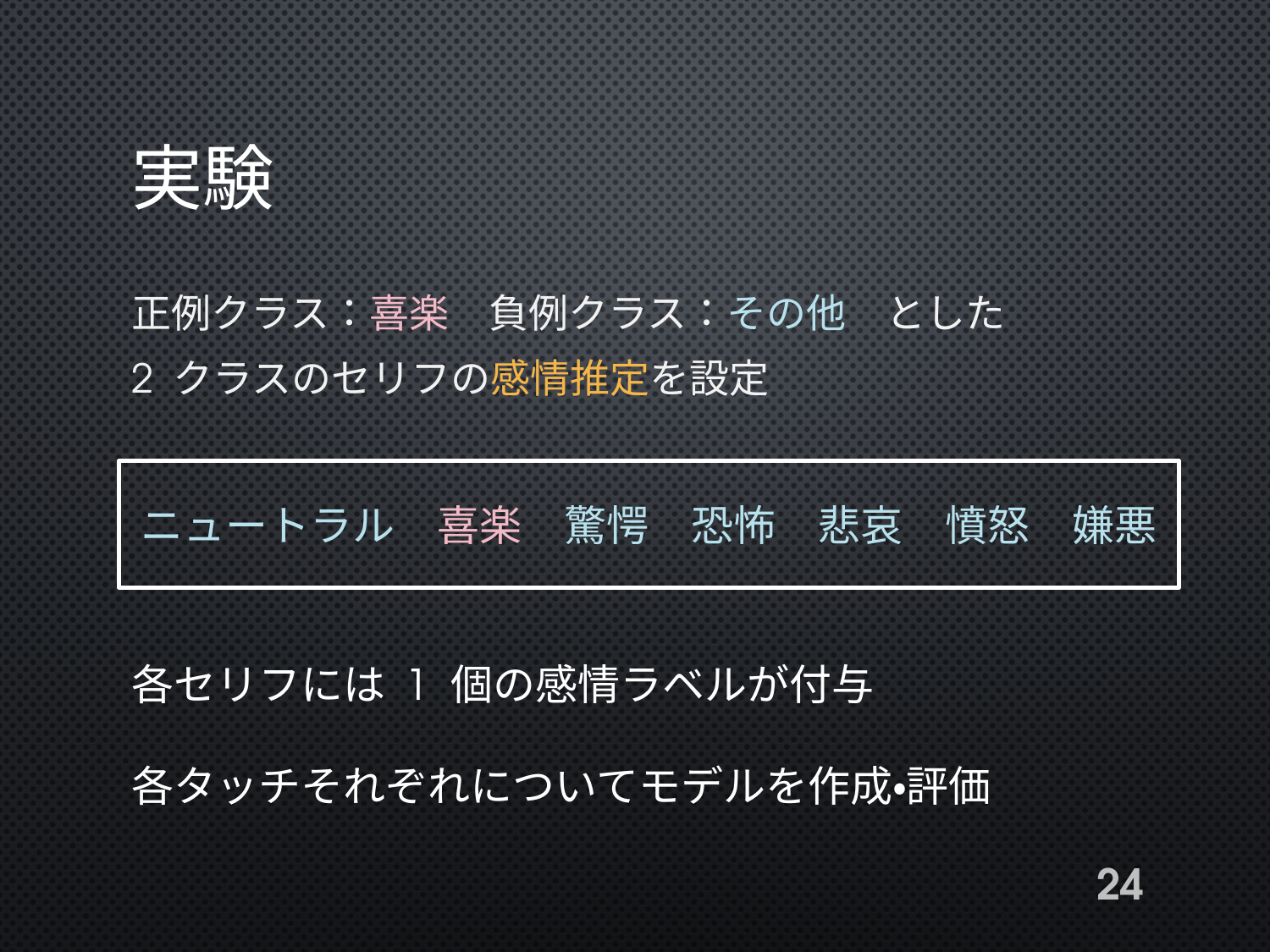

# 実験
正例クラス：喜楽　負例クラス：その他　とした
2 クラスのセリフの感情推定を設定
ニュートラル　喜楽　驚愕　恐怖　悲哀　憤怒　嫌悪
各セリフには 1 個の感情ラベルが付与

各タッチそれぞれについてモデルを作成・評価
24